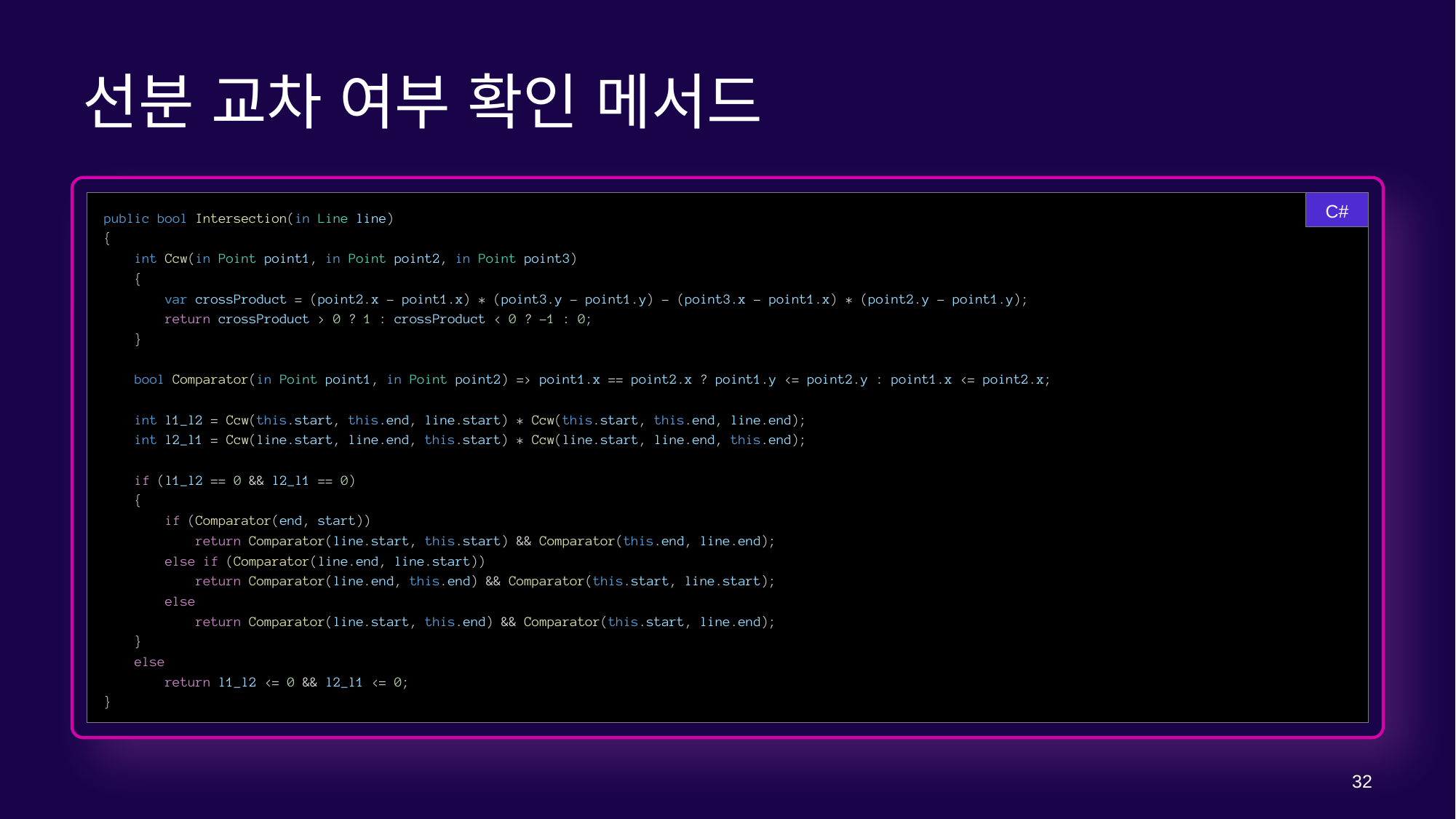

# 선분 교차 여부 확인 메서드
C#
public bool Intersection(in Line line)
{
    int Ccw(in Point point1, in Point point2, in Point point3)
    {
        var crossProduct = (point2.x - point1.x) * (point3.y - point1.y) - (point3.x - point1.x) * (point2.y - point1.y);
        return crossProduct > 0 ? 1 : crossProduct < 0 ? -1 : 0;
    }
    bool Comparator(in Point point1, in Point point2) => point1.x == point2.x ? point1.y <= point2.y : point1.x <= point2.x;

    int l1_l2 = Ccw(this.start, this.end, line.start) * Ccw(this.start, this.end, line.end);
    int l2_l1 = Ccw(line.start, line.end, this.start) * Ccw(line.start, line.end, this.end);

    if (l1_l2 == 0 && l2_l1 == 0)
    {
        if (Comparator(end, start))
            return Comparator(line.start, this.start) && Comparator(this.end, line.end);
        else if (Comparator(line.end, line.start))
            return Comparator(line.end, this.end) && Comparator(this.start, line.start);
        else
            return Comparator(line.start, this.end) && Comparator(this.start, line.end);
    }
    else
        return l1_l2 <= 0 && l2_l1 <= 0;
}
32